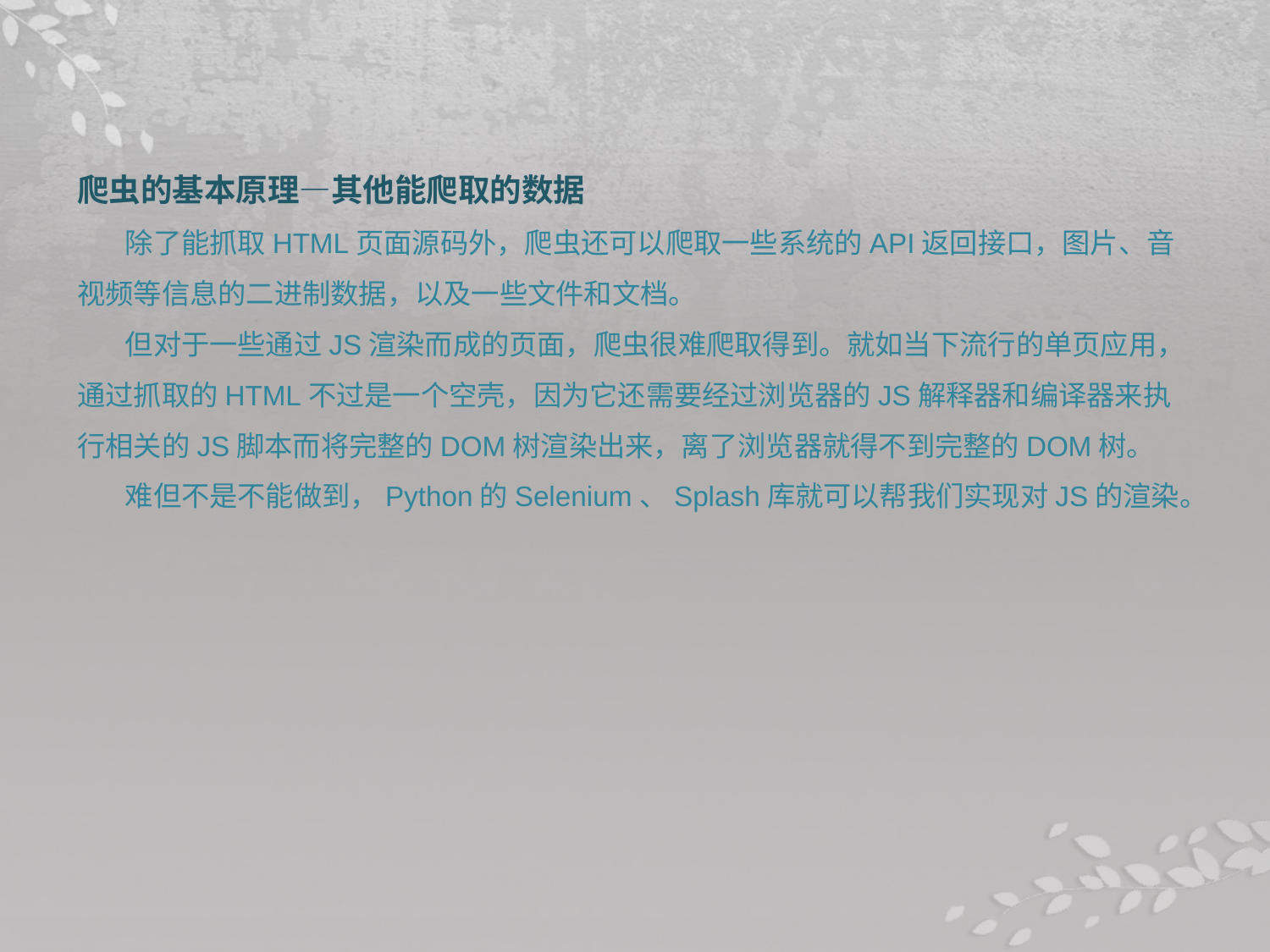

爬虫的基本原理—其他能爬取的数据
除了能抓取HTML页面源码外，爬虫还可以爬取一些系统的API返回接口，图片、音视频等信息的二进制数据，以及一些文件和文档。
但对于一些通过JS渲染而成的页面，爬虫很难爬取得到。就如当下流行的单页应用，通过抓取的HTML不过是一个空壳，因为它还需要经过浏览器的JS解释器和编译器来执行相关的JS脚本而将完整的DOM树渲染出来，离了浏览器就得不到完整的DOM树。
难但不是不能做到，Python的Selenium、Splash库就可以帮我们实现对JS的渲染。